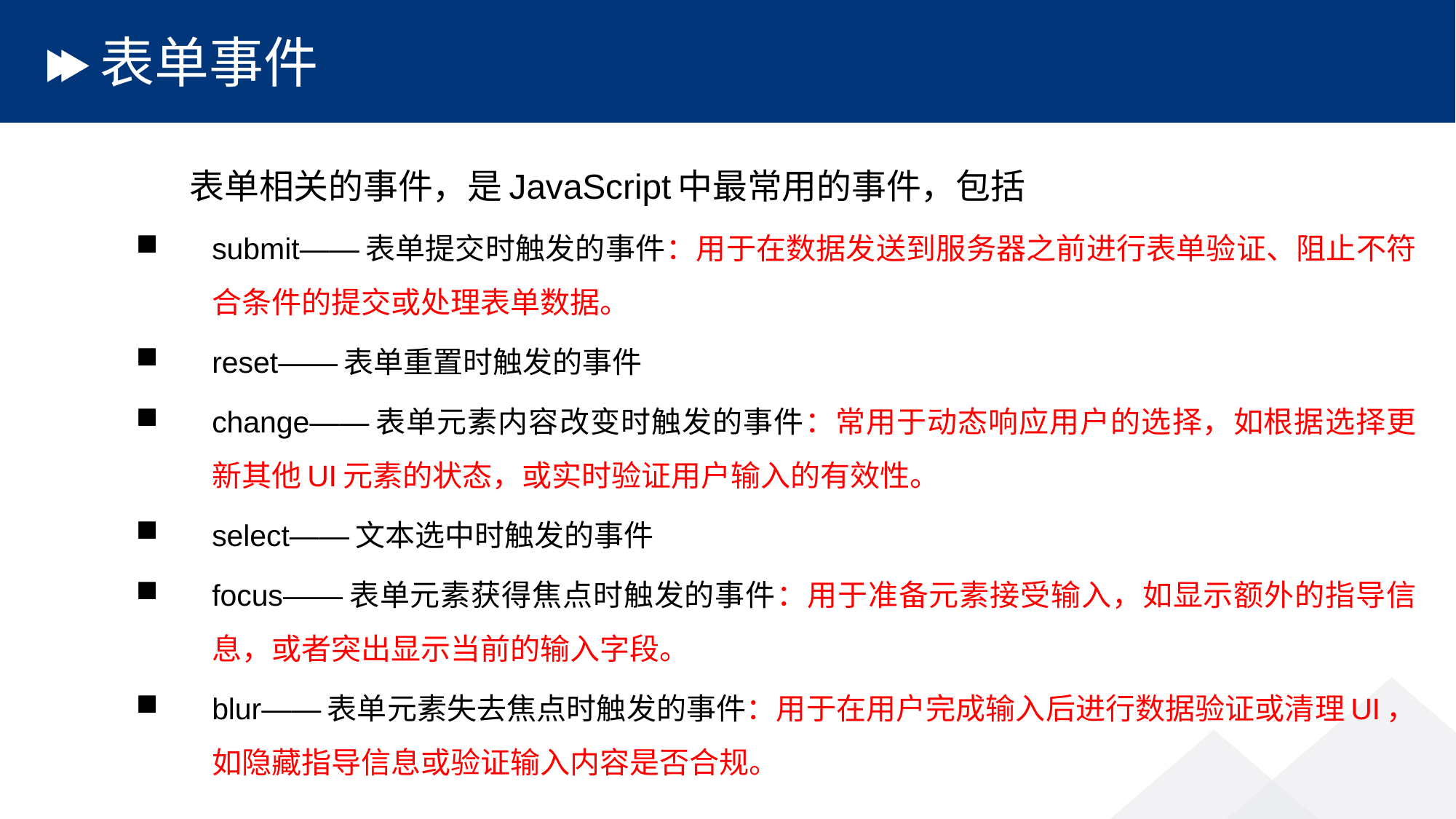

# 表单事件
	表单相关的事件，是JavaScript中最常用的事件，包括
submit——表单提交时触发的事件：用于在数据发送到服务器之前进行表单验证、阻止不符合条件的提交或处理表单数据。
reset——表单重置时触发的事件
change——表单元素内容改变时触发的事件：常用于动态响应用户的选择，如根据选择更新其他UI元素的状态，或实时验证用户输入的有效性。
select——文本选中时触发的事件
focus——表单元素获得焦点时触发的事件：用于准备元素接受输入，如显示额外的指导信息，或者突出显示当前的输入字段。
blur——表单元素失去焦点时触发的事件：用于在用户完成输入后进行数据验证或清理UI，如隐藏指导信息或验证输入内容是否合规。